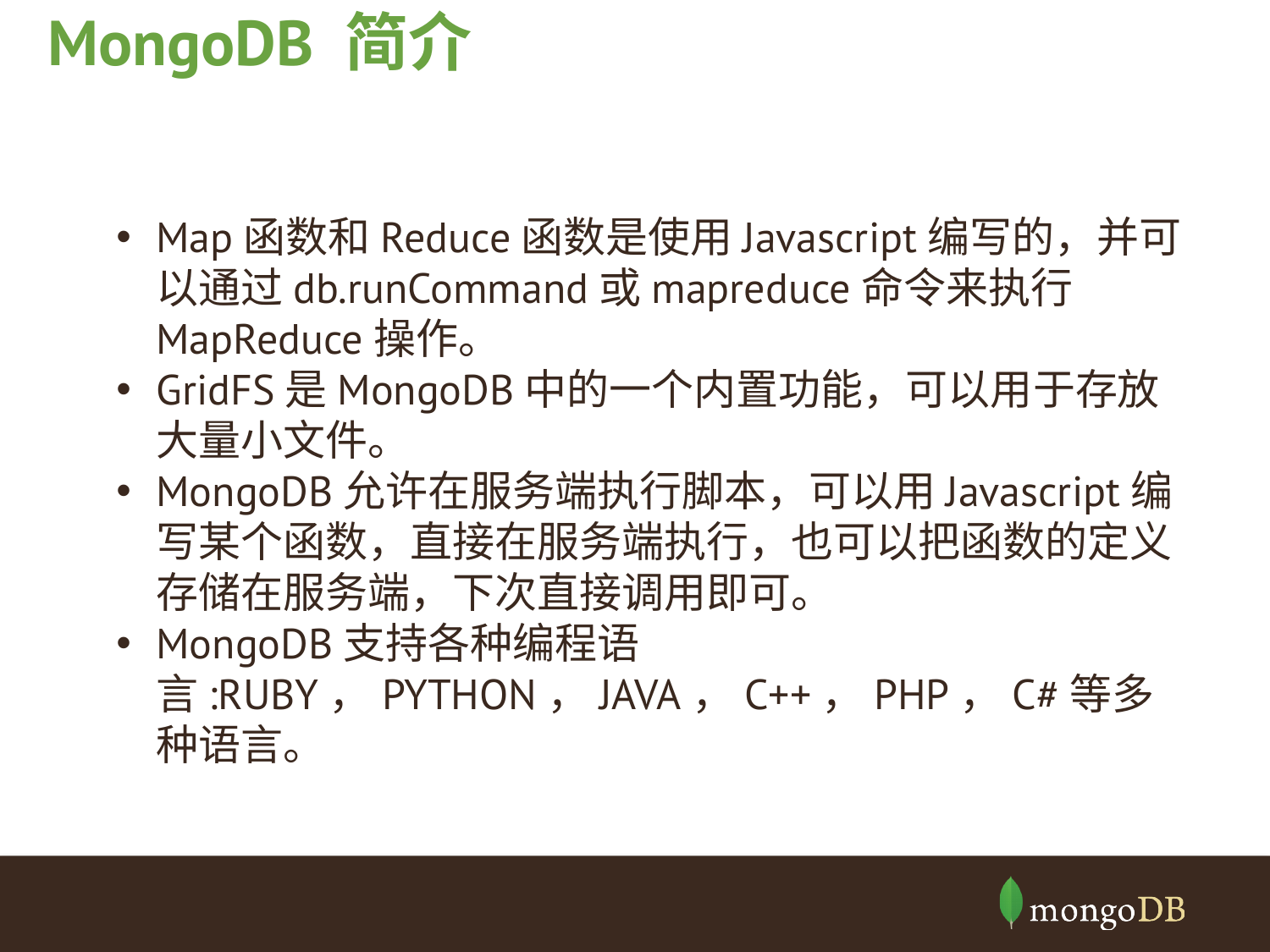

# MongoDB 简介
Map函数和Reduce函数是使用Javascript编写的，并可以通过db.runCommand或mapreduce命令来执行MapReduce操作。
GridFS是MongoDB中的一个内置功能，可以用于存放大量小文件。
MongoDB允许在服务端执行脚本，可以用Javascript编写某个函数，直接在服务端执行，也可以把函数的定义存储在服务端，下次直接调用即可。
MongoDB支持各种编程语言:RUBY，PYTHON，JAVA，C++，PHP，C#等多种语言。